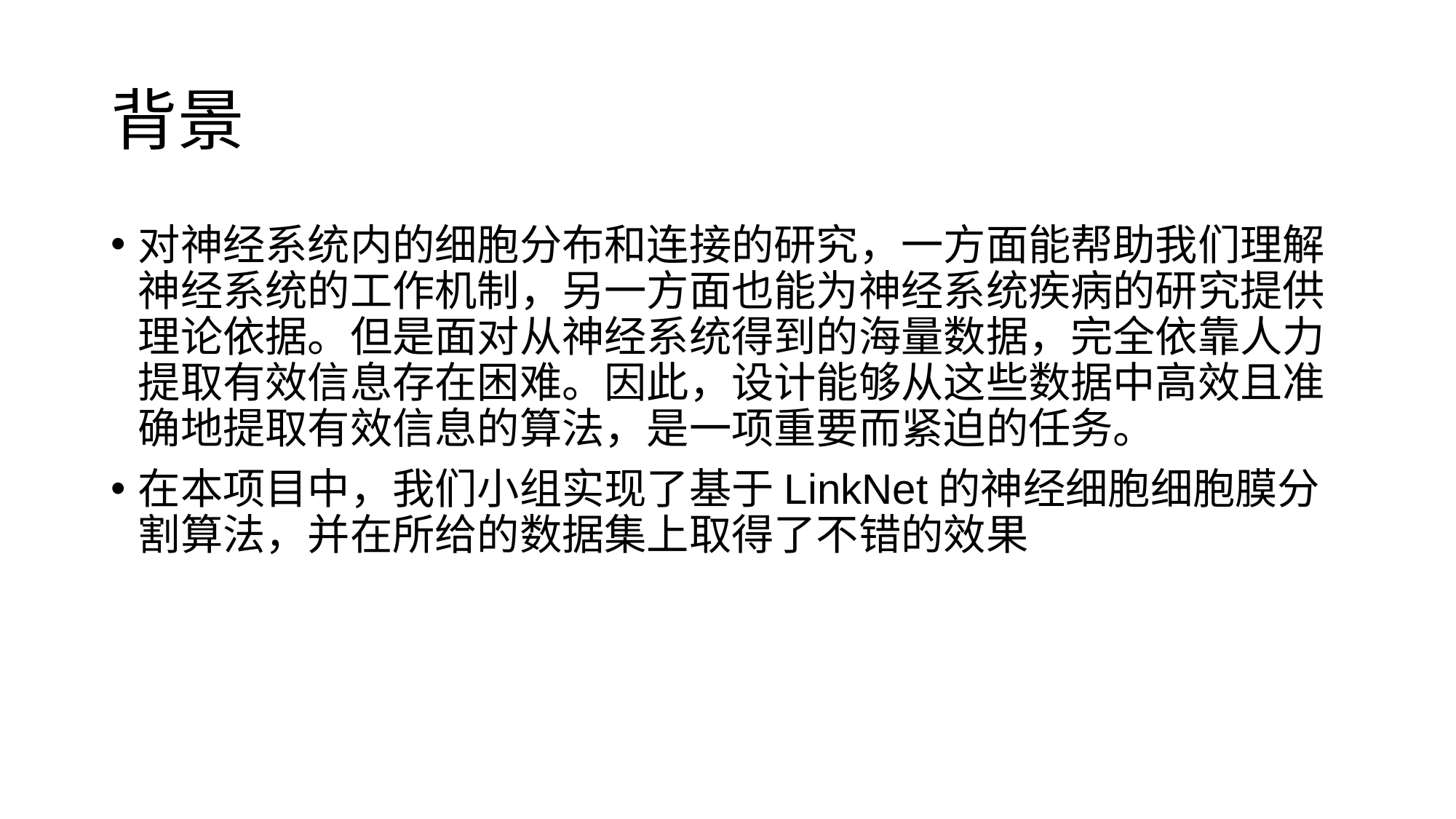

# 背景
对神经系统内的细胞分布和连接的研究，一方面能帮助我们理解神经系统的工作机制，另一方面也能为神经系统疾病的研究提供理论依据。但是面对从神经系统得到的海量数据，完全依靠人力提取有效信息存在困难。因此，设计能够从这些数据中高效且准确地提取有效信息的算法，是一项重要而紧迫的任务。
在本项目中，我们小组实现了基于LinkNet的神经细胞细胞膜分割算法，并在所给的数据集上取得了不错的效果